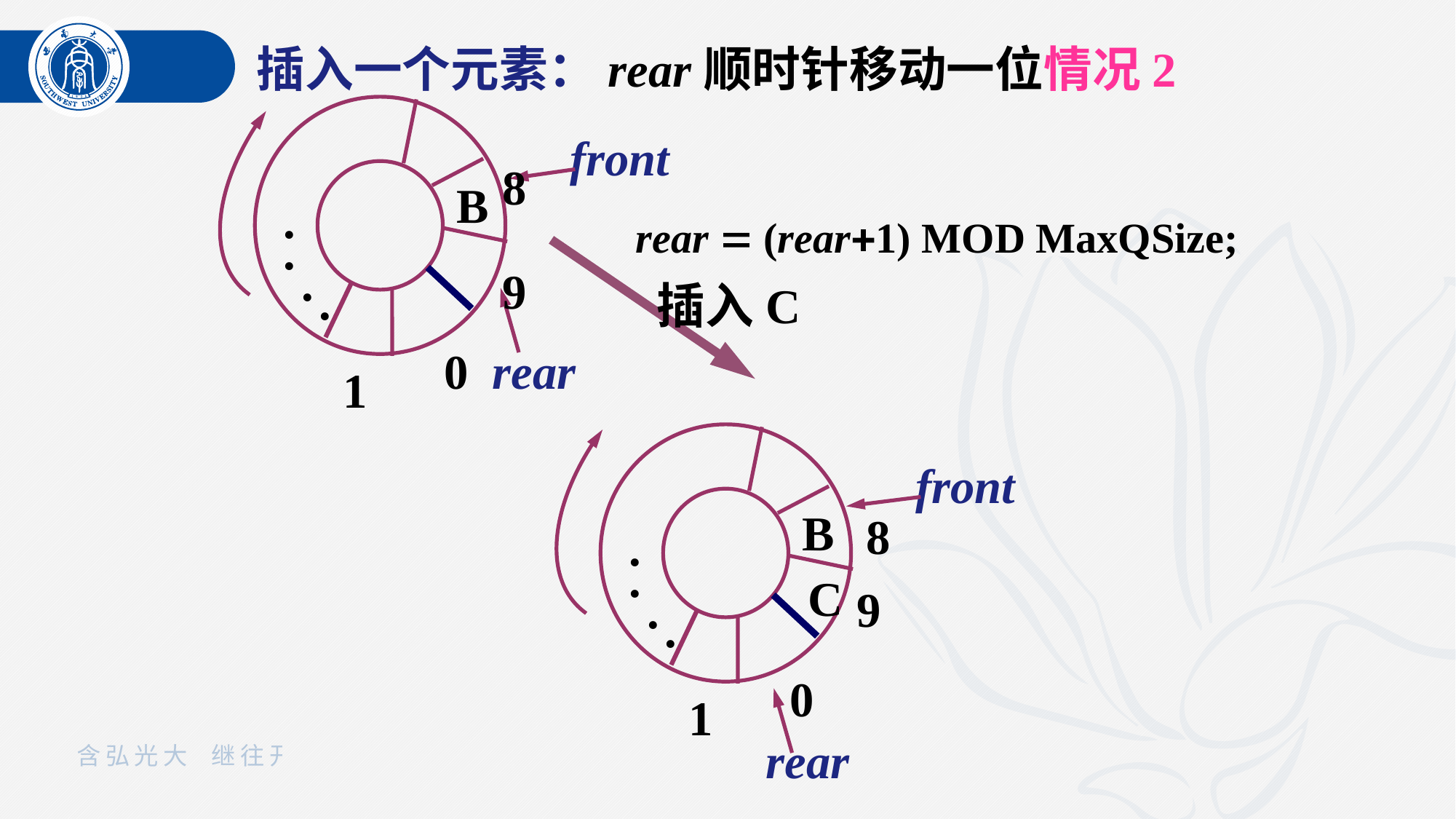

插入一个元素：rear顺时针移动一位情况2

front

.
.

.

.

1

8
B

rear = (rear+1) MOD MaxQSize;

9
插入C

0
rear

front

.
.

C
.

.

0

1

B

8
9

rear